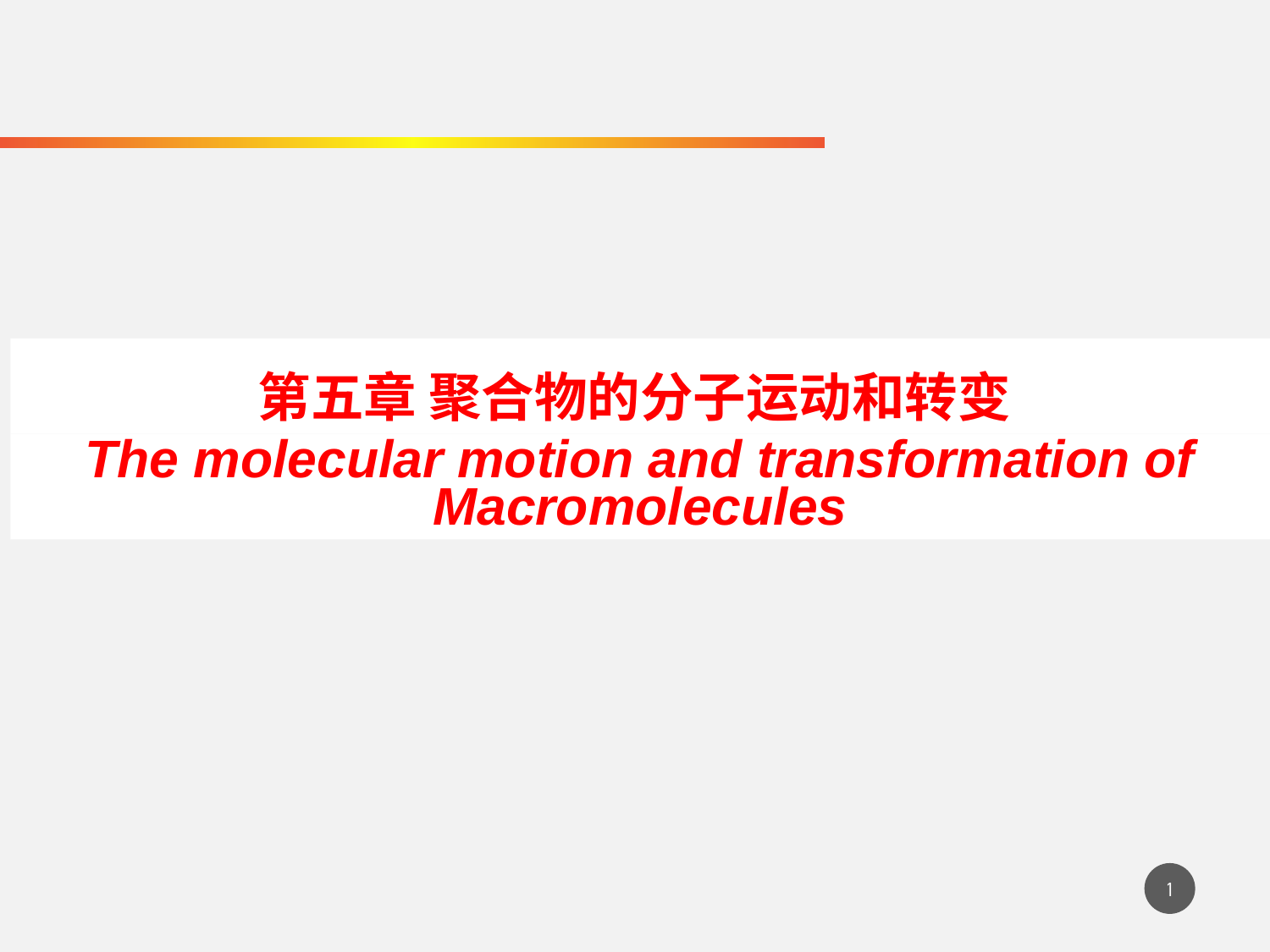

第五章 聚合物的分子运动和转变
The molecular motion and transformation of Macromolecules
1